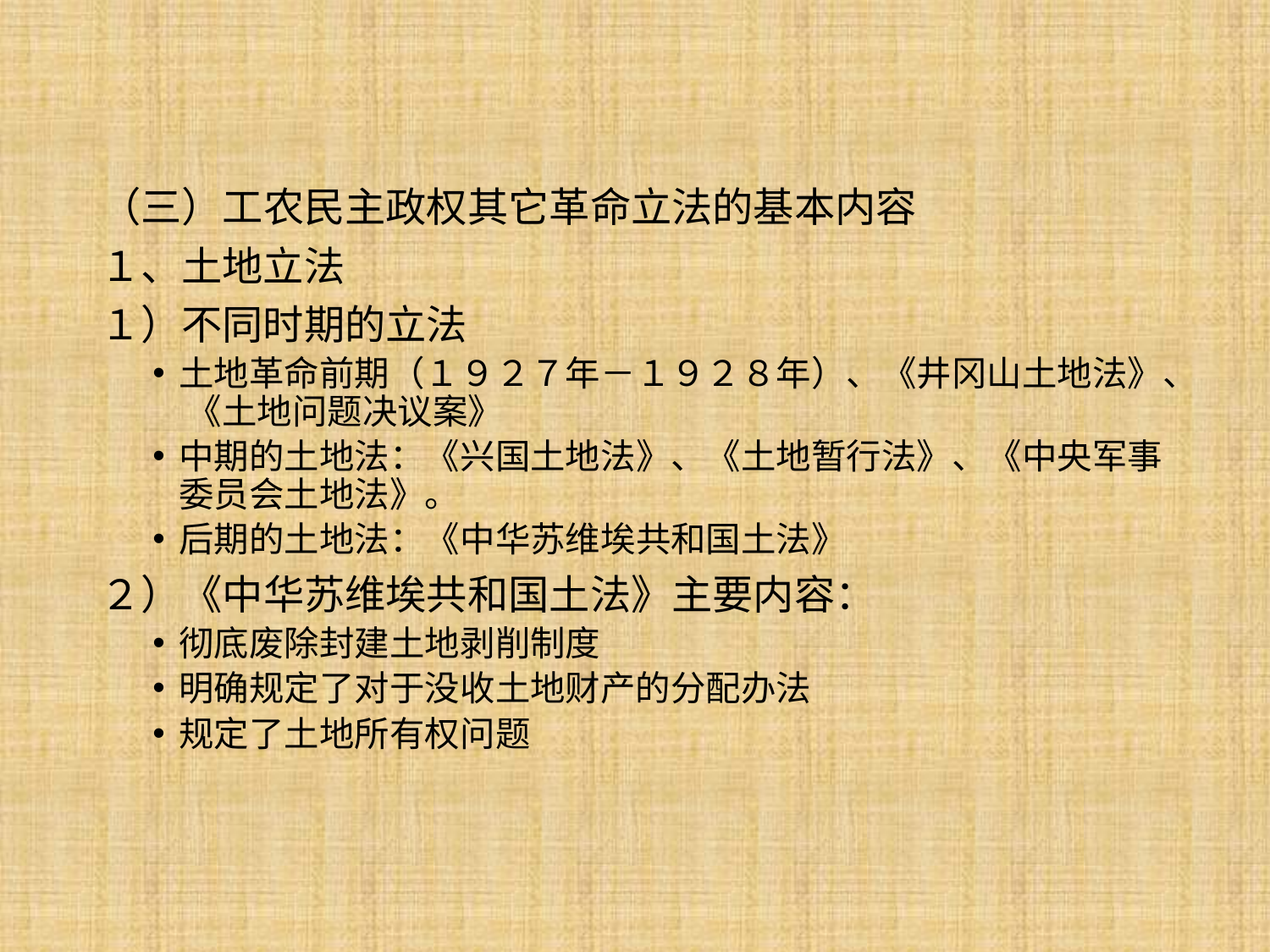

（三）工农民主政权其它革命立法的基本内容
１、土地立法
１）不同时期的立法
土地革命前期（１９２７年－１９２８年）、《井冈山土地法》、 《土地问题决议案》
中期的土地法：《兴国土地法》、《土地暂行法》、《中央军事委员会土地法》。
后期的土地法：《中华苏维埃共和国土法》
２）《中华苏维埃共和国土法》主要内容：
彻底废除封建土地剥削制度
明确规定了对于没收土地财产的分配办法
规定了土地所有权问题